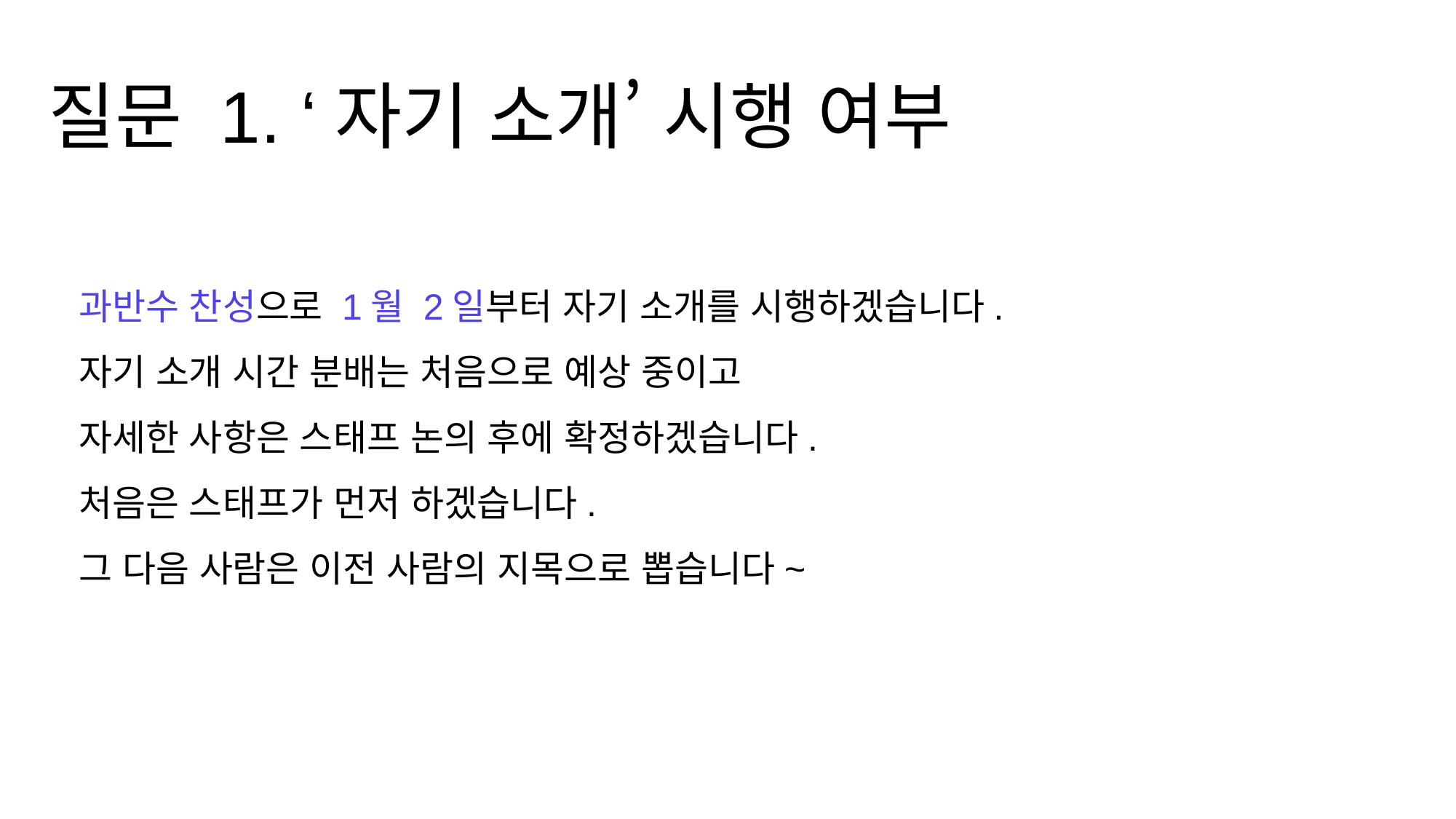

질문 1. ‘자기 소개’ 시행 여부
과반수 찬성으로 1월 2일부터 자기 소개를 시행하겠습니다.
자기 소개 시간 분배는 처음으로 예상 중이고
자세한 사항은 스태프 논의 후에 확정하겠습니다.
처음은 스태프가 먼저 하겠습니다.
그 다음 사람은 이전 사람의 지목으로 뽑습니다~